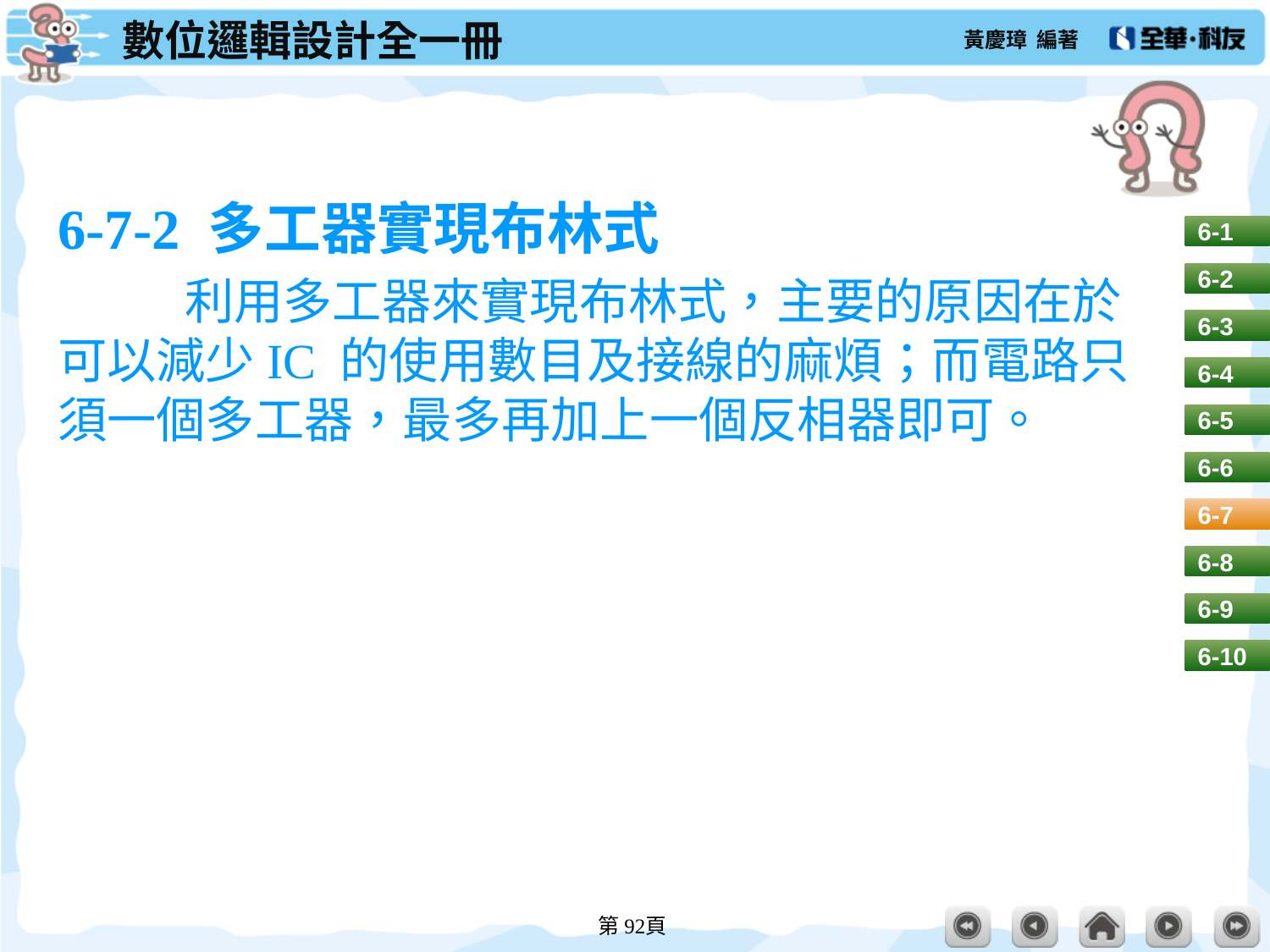

#
6-7-2 多工器實現布林式
	利用多工器來實現布林式，主要的原因在於可以減少IC 的使用數目及接線的麻煩；而電路只須一個多工器，最多再加上一個反相器即可。